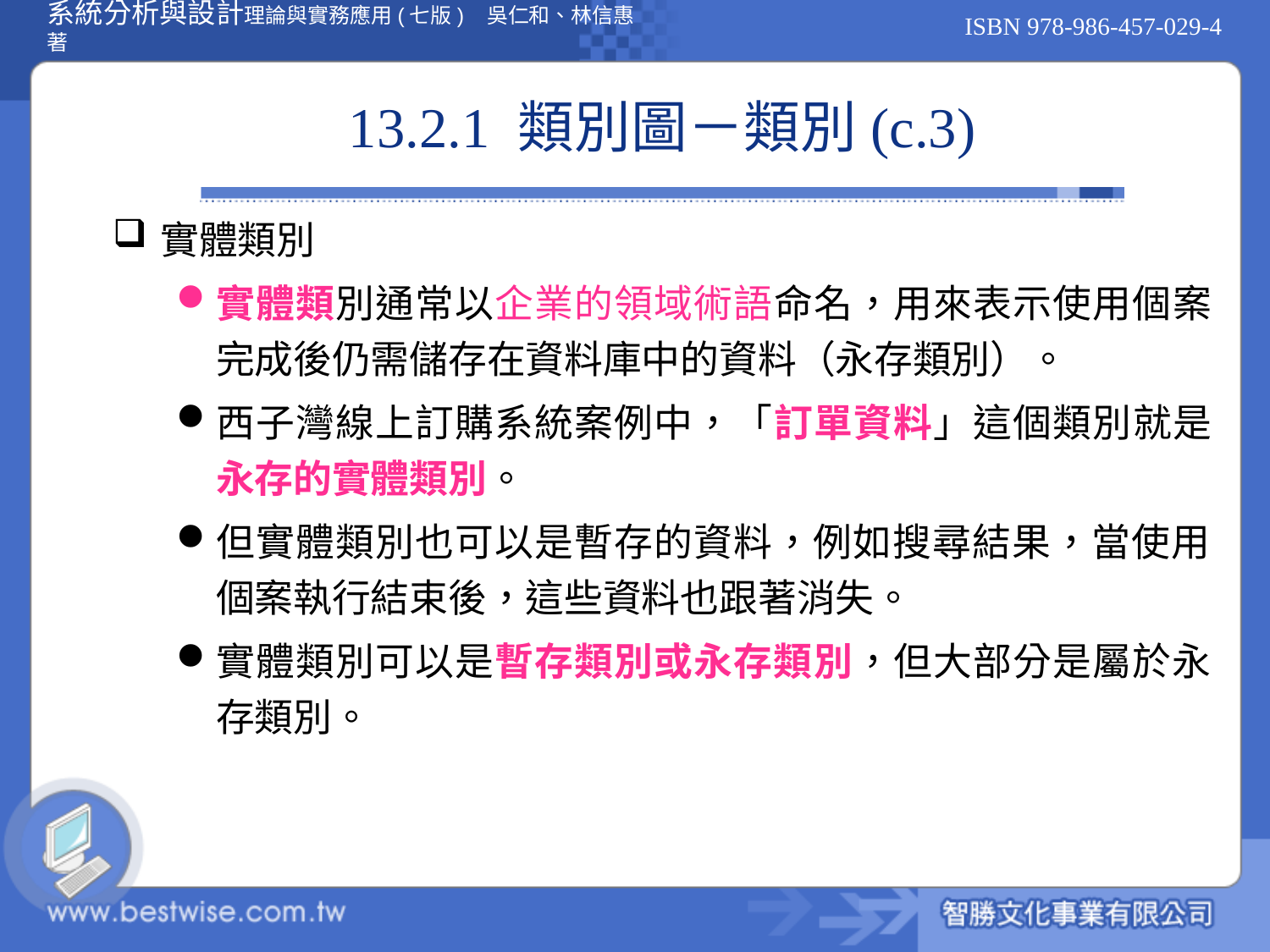

# 13.2.1 類別圖－類別(c.3)
實體類別
實體類別通常以企業的領域術語命名，用來表示使用個案完成後仍需儲存在資料庫中的資料（永存類別）。
西子灣線上訂購系統案例中，「訂單資料」這個類別就是永存的實體類別。
但實體類別也可以是暫存的資料，例如搜尋結果，當使用個案執行結束後，這些資料也跟著消失。
實體類別可以是暫存類別或永存類別，但大部分是屬於永存類別。